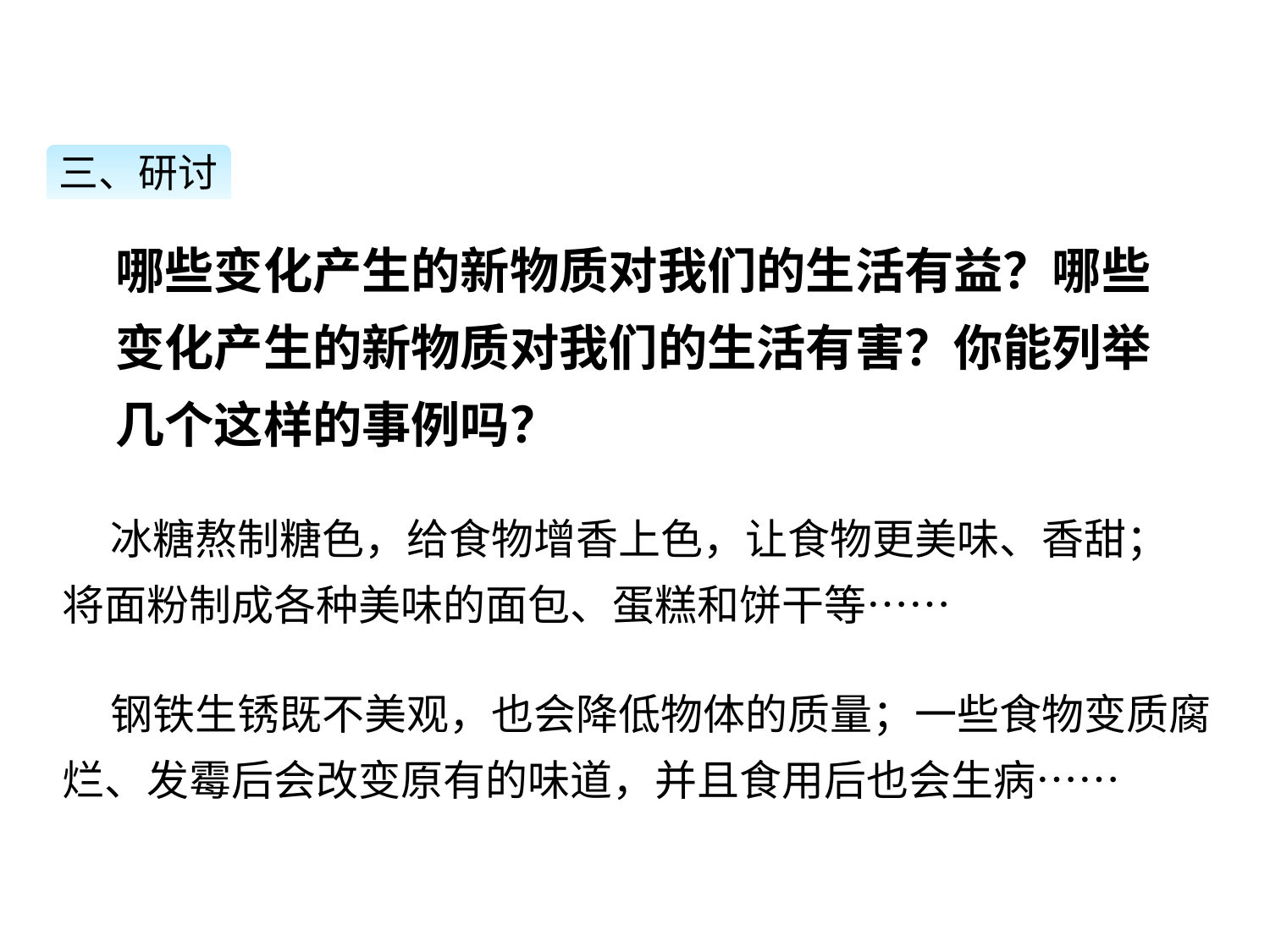

三、研讨
哪些变化产生的新物质对我们的生活有益？哪些变化产生的新物质对我们的生活有害？你能列举几个这样的事例吗？
    冰糖熬制糖色，给食物增香上色，让食物更美味、香甜；将面粉制成各种美味的面包、蛋糕和饼干等……
    钢铁生锈既不美观，也会降低物体的质量；一些食物变质腐烂、发霉后会改变原有的味道，并且食用后也会生病……